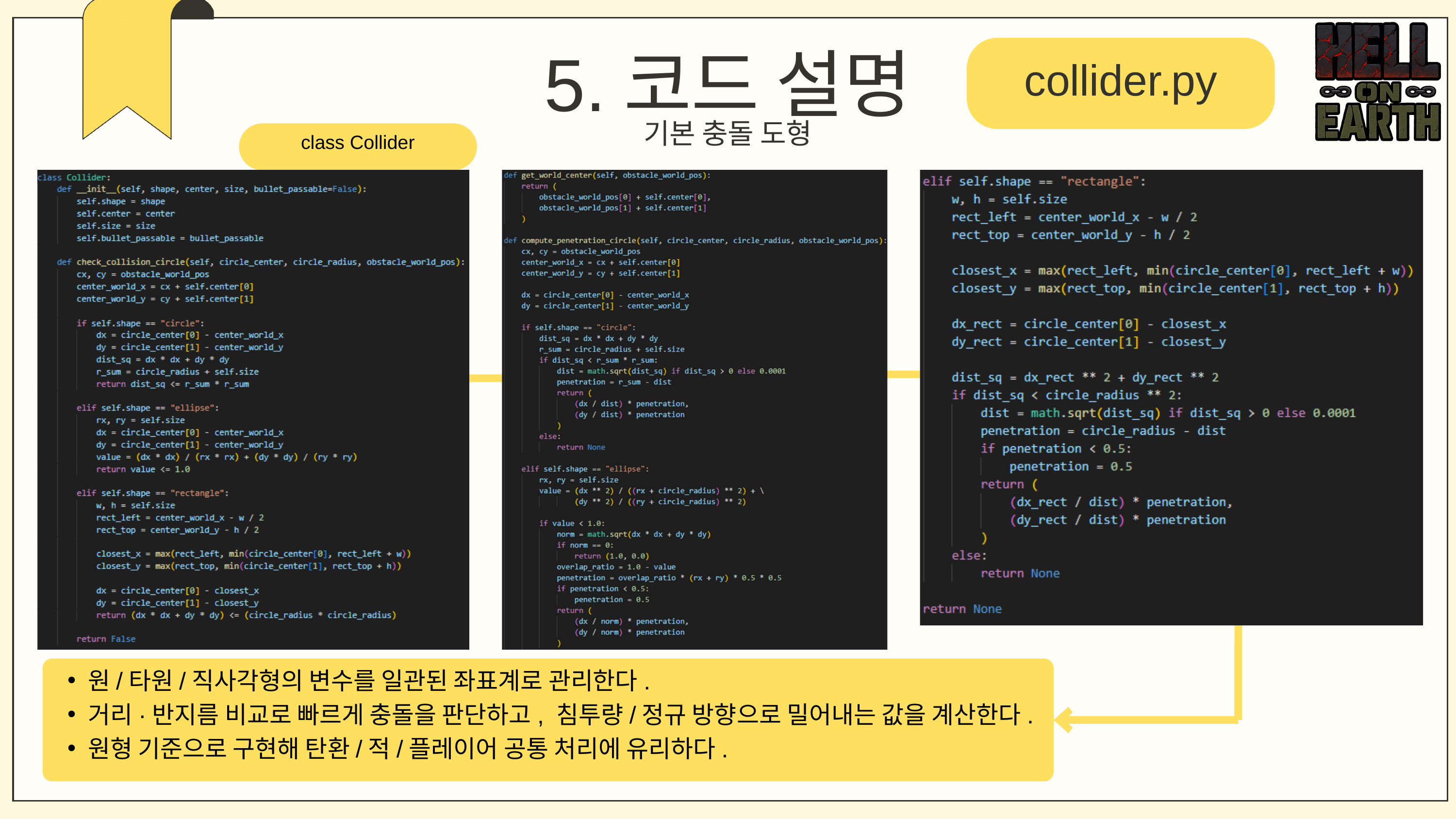

5.코드 설명

collider.py
기본 충돌 도형

class Collider

원/타원/직사각형의 변수를 일관된 좌표계로 관리한다.
거리·반지름 비교로 빠르게 충돌을 판단하고, 침투량/정규 방향으로 밀어내는 값을 계산한다.
원형 기준으로 구현해 탄환/적/플레이어 공통 처리에 유리하다.